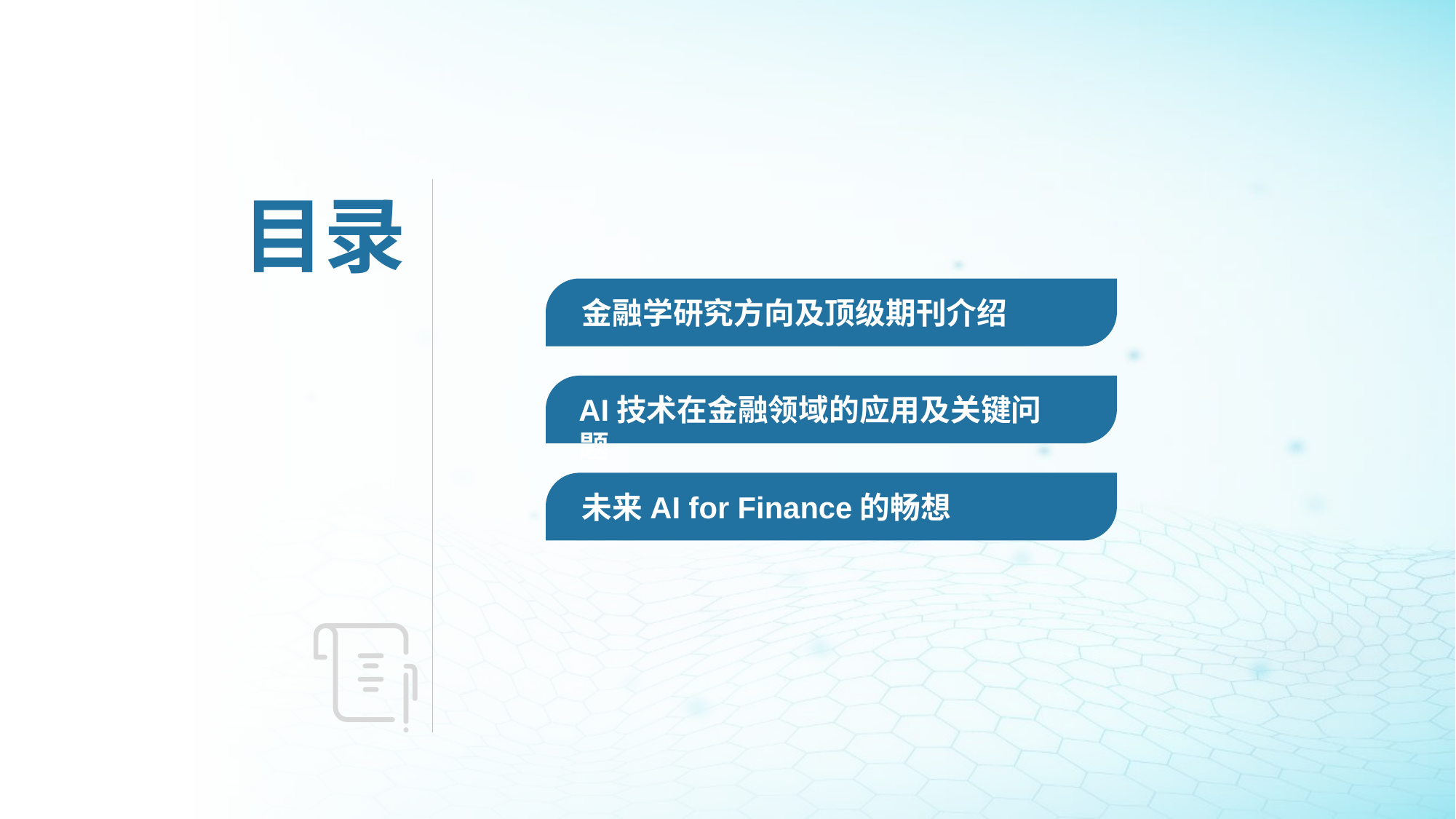

# 目录

金融学研究方向及顶级期刊介绍

AI技术在金融领域的应用及关键问题

未来AI for Finance的畅想